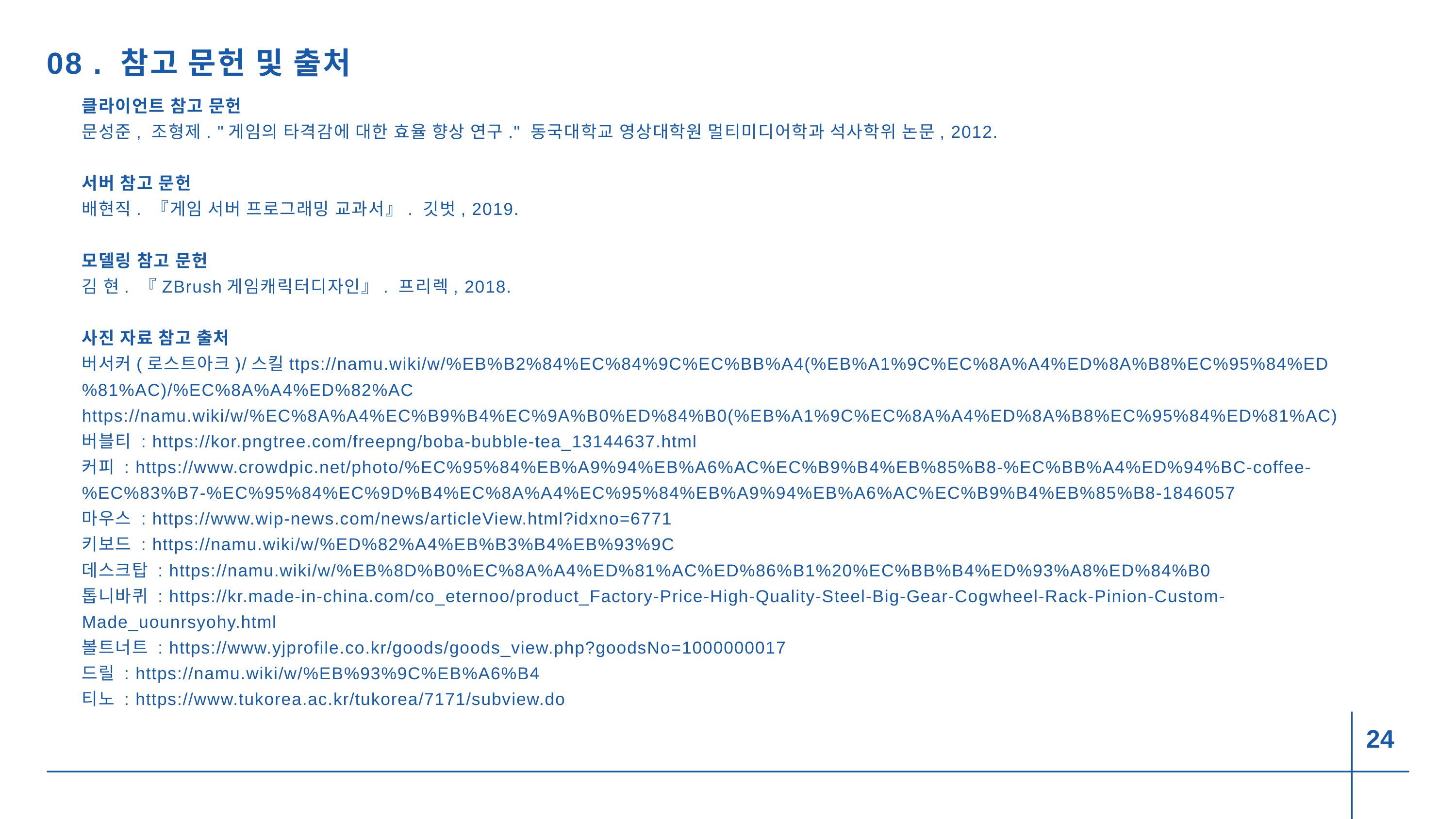

08 . 참고 문헌 및 출처
클라이언트 참고 문헌
문성준, 조형제. "게임의 타격감에 대한 효율 향상 연구." 동국대학교 영상대학원 멀티미디어학과 석사학위 논문, 2012.

서버 참고 문헌
배현직. 『게임 서버 프로그래밍 교과서』. 깃벗, 2019.

모델링 참고 문헌
김 현. 『ZBrush게임캐릭터디자인』. 프리렉, 2018.

사진 자료 참고 출처
버서커(로스트아크)/스킬ttps://namu.wiki/w/%EB%B2%84%EC%84%9C%EC%BB%A4(%EB%A1%9C%EC%8A%A4%ED%8A%B8%EC%95%84%ED%81%AC)/%EC%8A%A4%ED%82%AC
https://namu.wiki/w/%EC%8A%A4%EC%B9%B4%EC%9A%B0%ED%84%B0(%EB%A1%9C%EC%8A%A4%ED%8A%B8%EC%95%84%ED%81%AC)
버블티 : https://kor.pngtree.com/freepng/boba-bubble-tea_13144637.html
커피 : https://www.crowdpic.net/photo/%EC%95%84%EB%A9%94%EB%A6%AC%EC%B9%B4%EB%85%B8-%EC%BB%A4%ED%94%BC-coffee-%EC%83%B7-%EC%95%84%EC%9D%B4%EC%8A%A4%EC%95%84%EB%A9%94%EB%A6%AC%EC%B9%B4%EB%85%B8-1846057
마우스 : https://www.wip-news.com/news/articleView.html?idxno=6771
키보드 : https://namu.wiki/w/%ED%82%A4%EB%B3%B4%EB%93%9C
데스크탑 : https://namu.wiki/w/%EB%8D%B0%EC%8A%A4%ED%81%AC%ED%86%B1%20%EC%BB%B4%ED%93%A8%ED%84%B0
톱니바퀴 : https://kr.made-in-china.com/co_eternoo/product_Factory-Price-High-Quality-Steel-Big-Gear-Cogwheel-Rack-Pinion-Custom-Made_uounrsyohy.html
볼트너트 : https://www.yjprofile.co.kr/goods/goods_view.php?goodsNo=1000000017
드릴 : https://namu.wiki/w/%EB%93%9C%EB%A6%B4
티노 : https://www.tukorea.ac.kr/tukorea/7171/subview.do

24